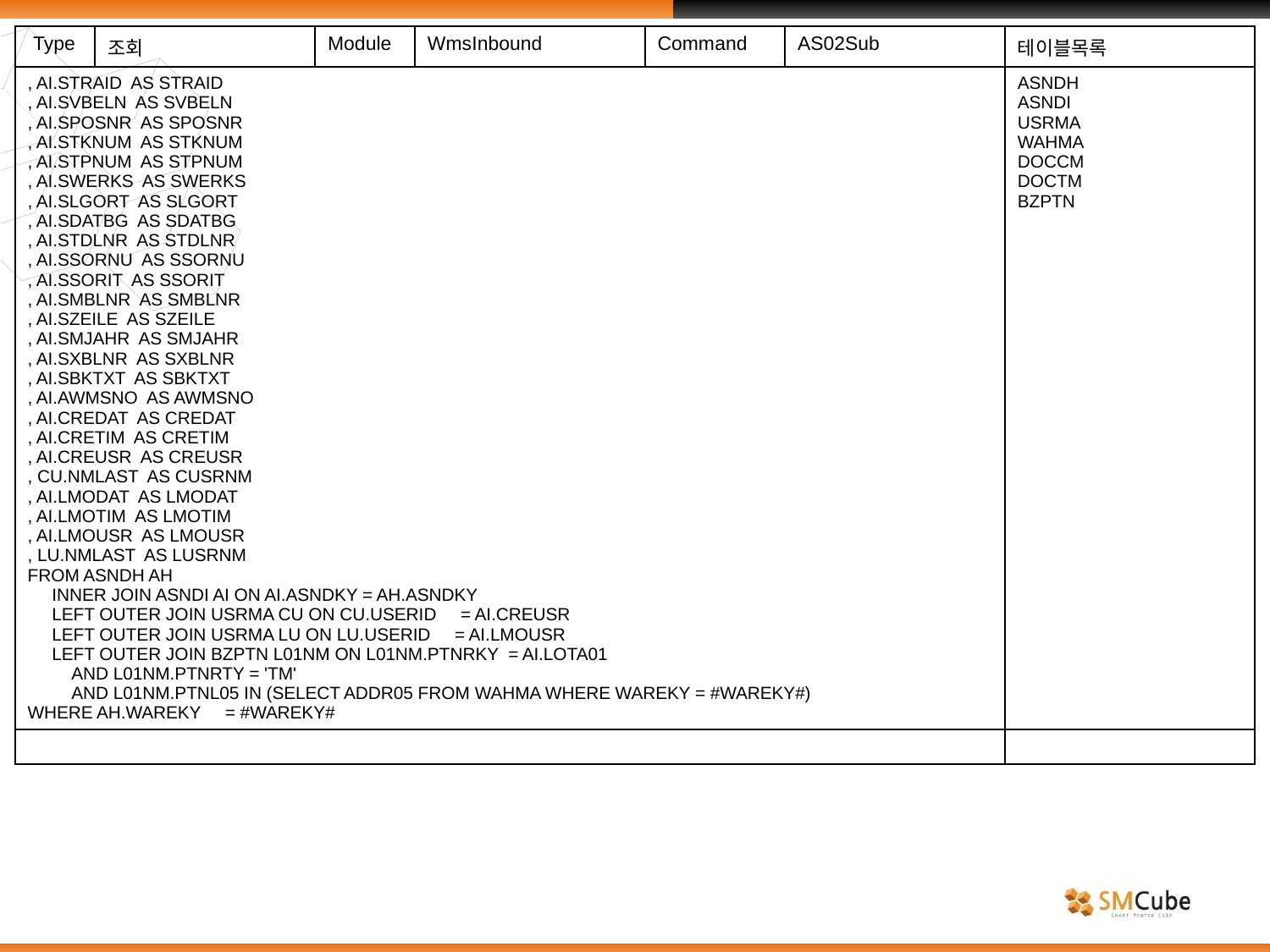

| Type | 조회 | Module | WmsInbound | Command | AS02Sub | 테이블목록 |
| --- | --- | --- | --- | --- | --- | --- |
| , AI.STRAID AS STRAID , AI.SVBELN AS SVBELN , AI.SPOSNR AS SPOSNR , AI.STKNUM AS STKNUM , AI.STPNUM AS STPNUM , AI.SWERKS AS SWERKS , AI.SLGORT AS SLGORT , AI.SDATBG AS SDATBG , AI.STDLNR AS STDLNR , AI.SSORNU AS SSORNU , AI.SSORIT AS SSORIT , AI.SMBLNR AS SMBLNR , AI.SZEILE AS SZEILE , AI.SMJAHR AS SMJAHR , AI.SXBLNR AS SXBLNR , AI.SBKTXT AS SBKTXT , AI.AWMSNO AS AWMSNO , AI.CREDAT AS CREDAT , AI.CRETIM AS CRETIM , AI.CREUSR AS CREUSR , CU.NMLAST AS CUSRNM , AI.LMODAT AS LMODAT , AI.LMOTIM AS LMOTIM , AI.LMOUSR AS LMOUSR , LU.NMLAST AS LUSRNM FROM ASNDH AH INNER JOIN ASNDI AI ON AI.ASNDKY = AH.ASNDKY LEFT OUTER JOIN USRMA CU ON CU.USERID = AI.CREUSR LEFT OUTER JOIN USRMA LU ON LU.USERID = AI.LMOUSR LEFT OUTER JOIN BZPTN L01NM ON L01NM.PTNRKY = AI.LOTA01 AND L01NM.PTNRTY = 'TM' AND L01NM.PTNL05 IN (SELECT ADDR05 FROM WAHMA WHERE WAREKY = #WAREKY#) WHERE AH.WAREKY = #WAREKY# |  |  |  |  |  | ASNDH ASNDI USRMA WAHMA DOCCM DOCTM BZPTN |
|  |  |  |  |  |  |  |